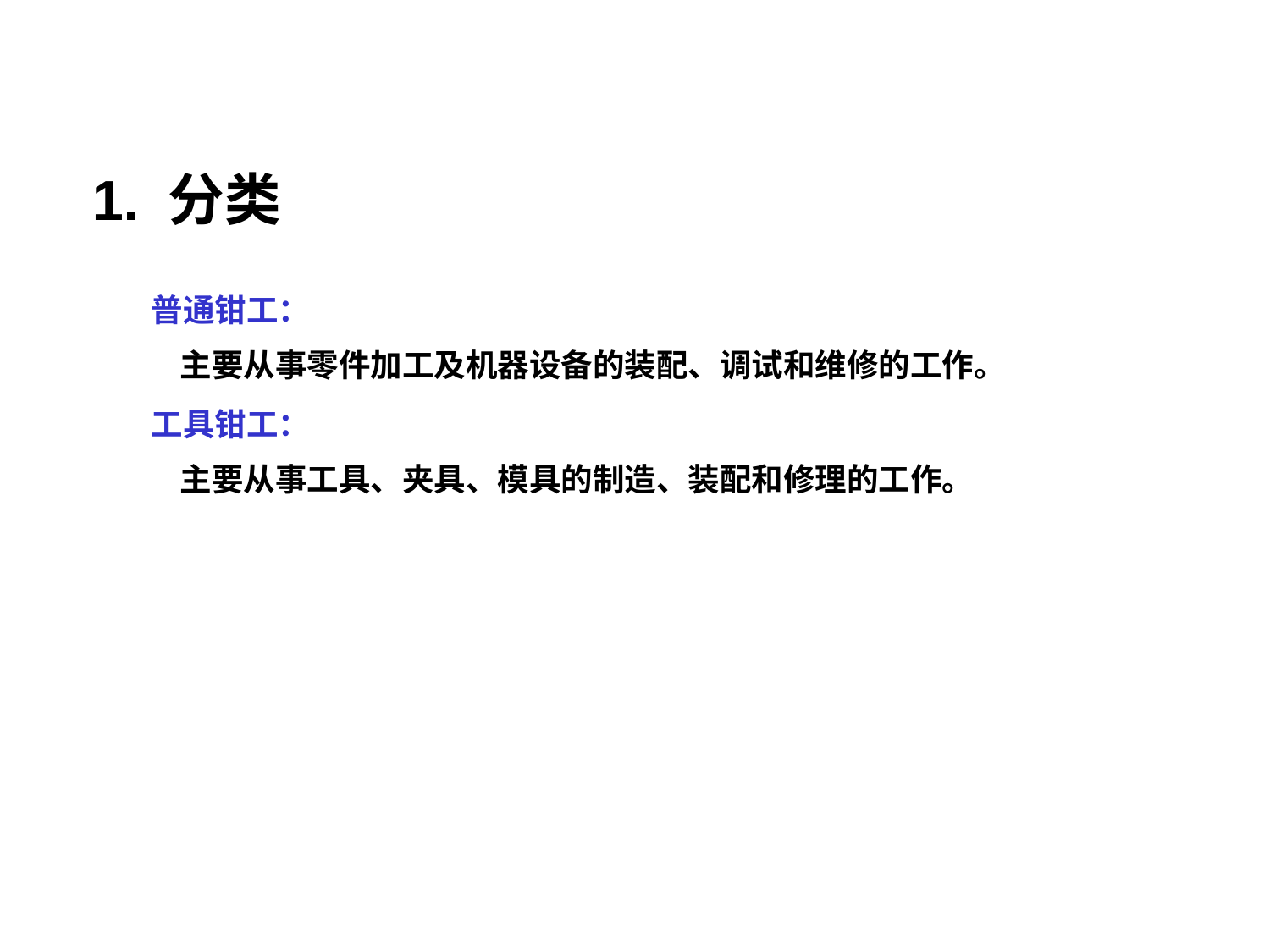

1. 分类
    普通钳工：
        主要从事零件加工及机器设备的装配、调试和维修的工作。
    工具钳工：
        主要从事工具、夹具、模具的制造、装配和修理的工作。